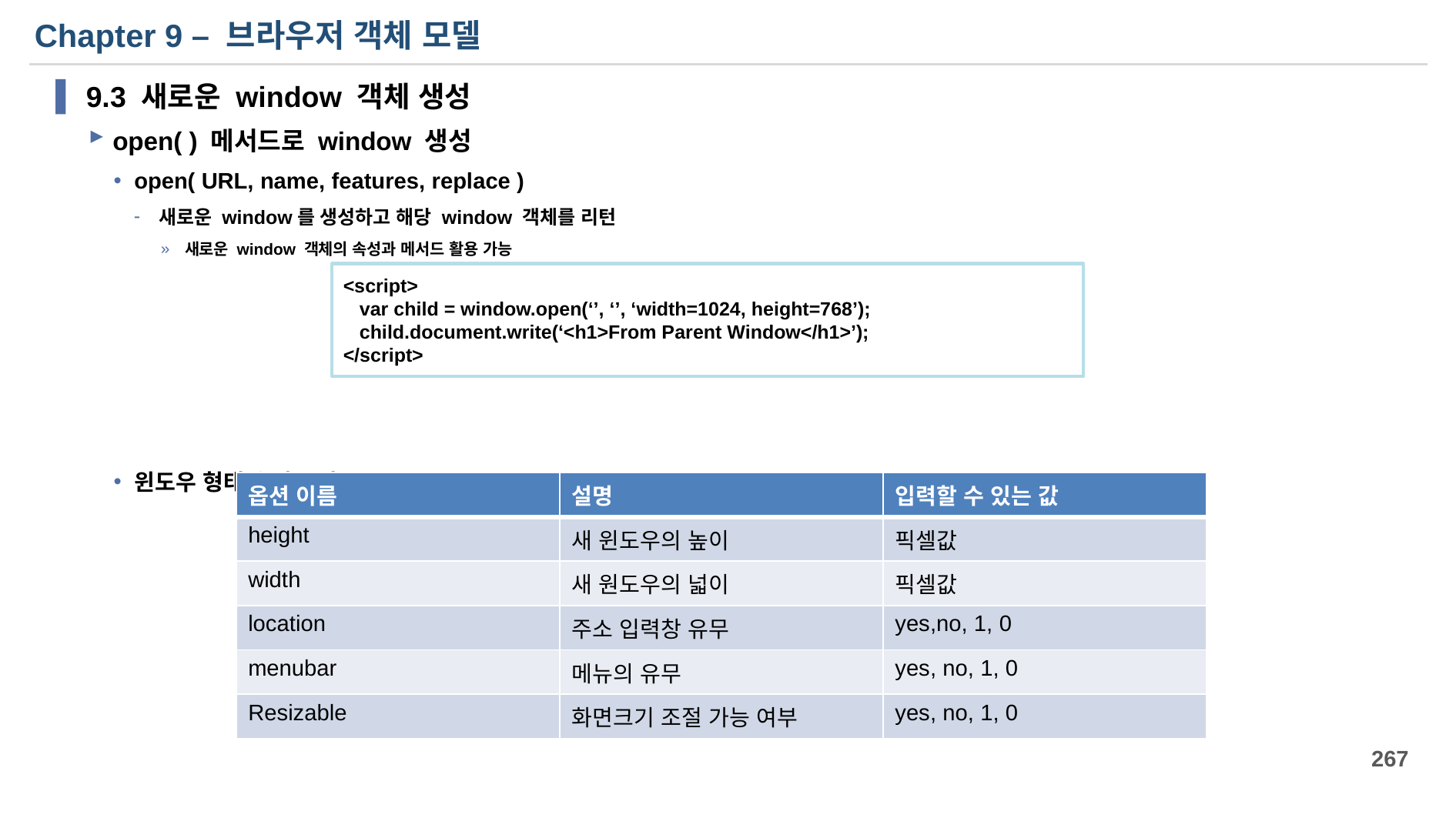

# Chapter 9 – 브라우저 객체 모델
9.3 새로운 window 객체 생성
open( ) 메서드로 window 생성
open( URL, name, features, replace )
새로운 window를 생성하고 해당 window 객체를 리턴
새로운 window 객체의 속성과 메서드 활용 가능

윈도우 형태 옵션 (일부)

<script>
   var child = window.open(‘’, ‘’, ‘width=1024, height=768’);
   child.document.write(‘<h1>From Parent Window</h1>’);
</script>
| 옵션 이름 | 설명 | 입력할 수 있는 값 |
| --- | --- | --- |
| height | 새 윈도우의 높이 | 픽셀값 |
| width | 새 원도우의 넓이 | 픽셀값 |
| location | 주소 입력창 유무 | yes,no, 1, 0 |
| menubar | 메뉴의 유무 | yes, no, 1, 0 |
| Resizable | 화면크기 조절 가능 여부 | yes, no, 1, 0 |
267